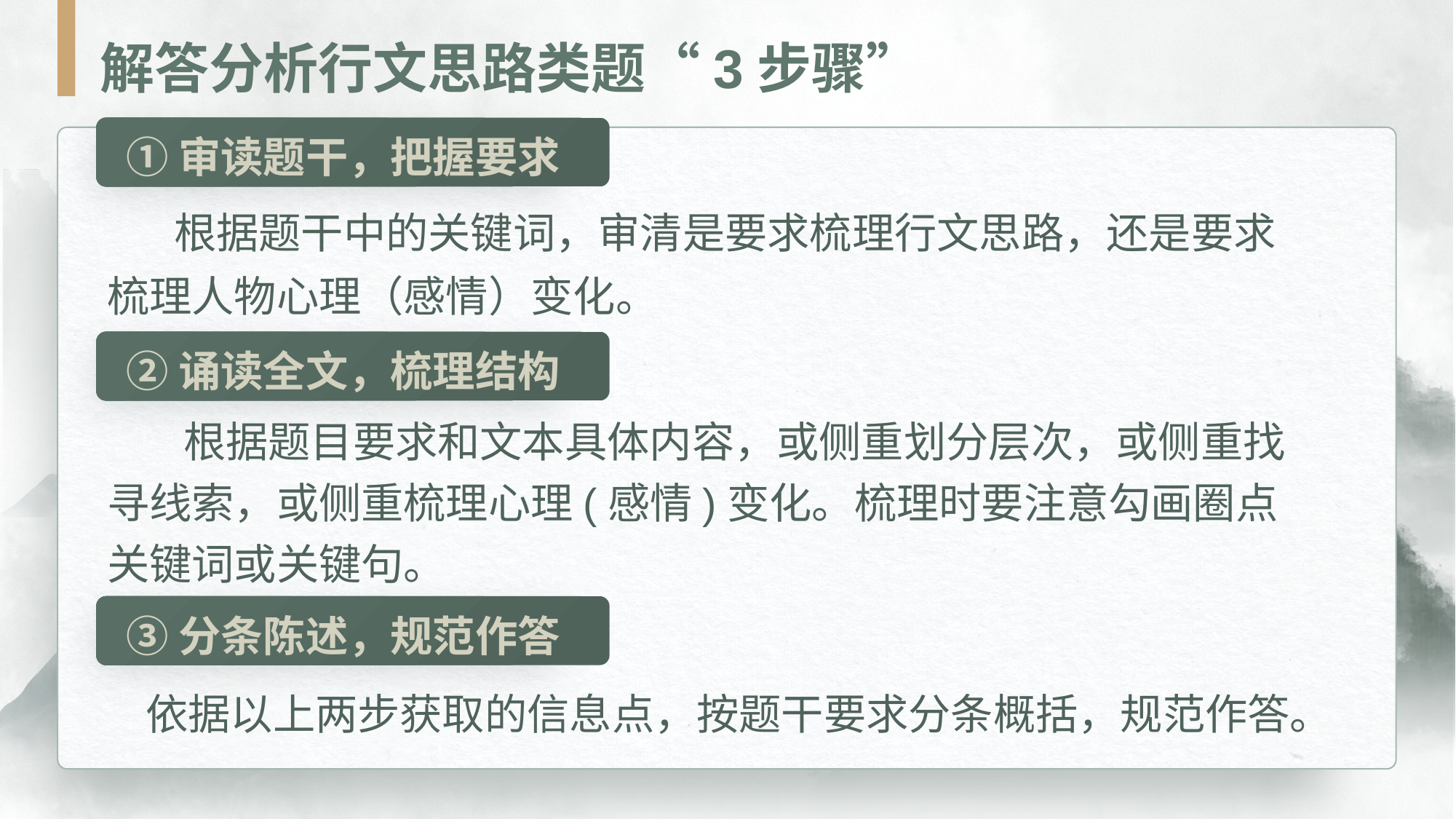

解答分析行文思路类题“3步骤”
①审读题干，把握要求

      根据题干中的关键词，审清是要求梳理行文思路，还是要求梳理人物心理（感情）变化。
②诵读全文，梳理结构

       根据题目要求和文本具体内容，或侧重划分层次，或侧重找寻线索，或侧重梳理心理(感情)变化。梳理时要注意勾画圈点关键词或关键句。
③分条陈述，规范作答

   依据以上两步获取的信息点，按题干要求分条概括，规范作答。